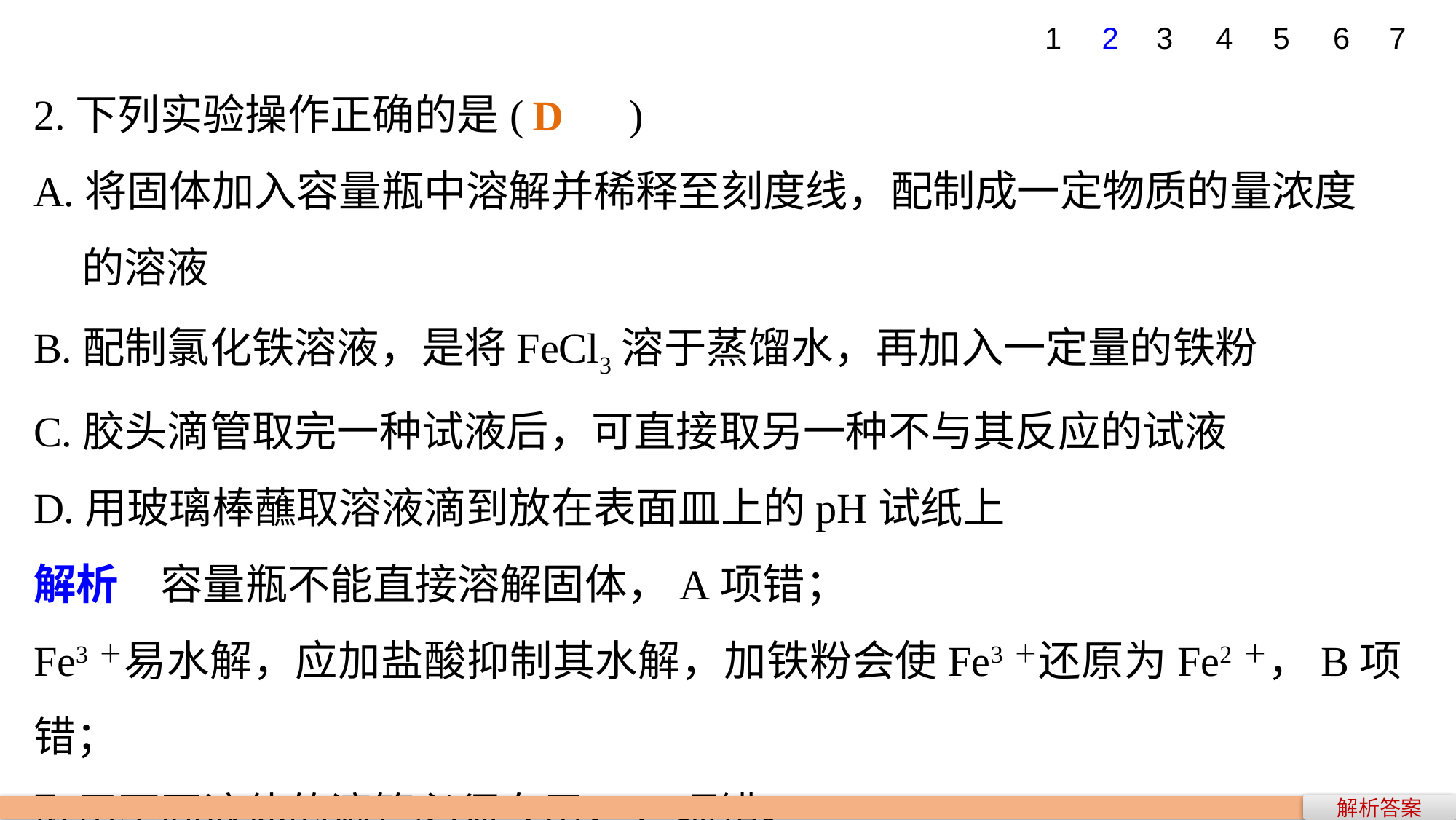

1
2
3
4
5
6
7
2.下列实验操作正确的是(　　)
A.将固体加入容量瓶中溶解并稀释至刻度线，配制成一定物质的量浓度
    的溶液
B.配制氯化铁溶液，是将FeCl3溶于蒸馏水，再加入一定量的铁粉
C.胶头滴管取完一种试液后，可直接取另一种不与其反应的试液
D.用玻璃棒蘸取溶液滴到放在表面皿上的pH试纸上
解析　容量瓶不能直接溶解固体，A项错；
Fe3＋易水解，应加盐酸抑制其水解，加铁粉会使Fe3＋还原为Fe2＋，B项错；
取用不同液体的滴管必须专用，C项错。
D
解析答案